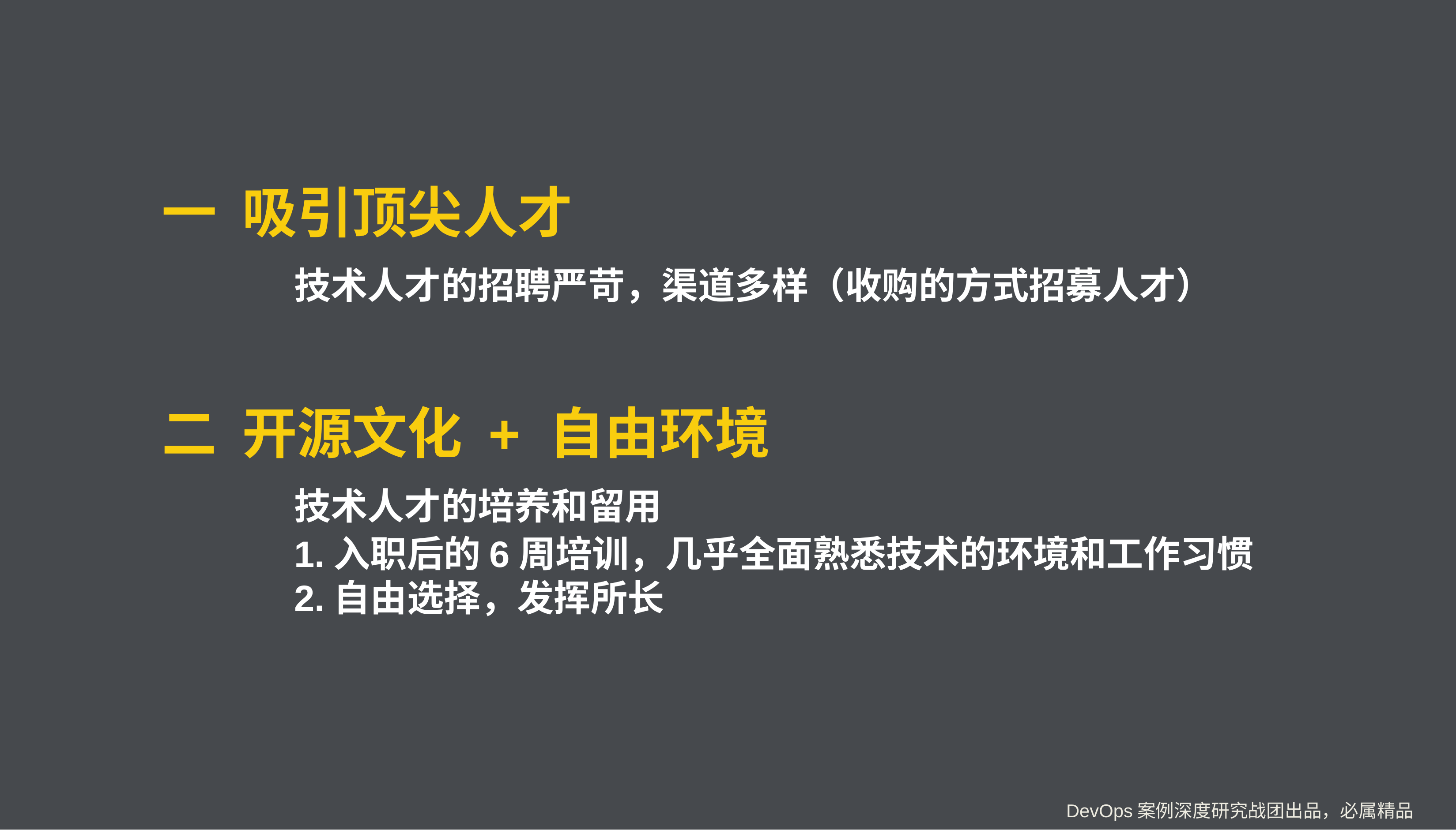

# 一  吸引顶尖人才 技术人才的招聘严苛，渠道多样（收购的方式招募人才） 二  开源文化 + 自由环境 技术人才的培养和留用 1.入职后的6周培训，几乎全面熟悉技术的环境和工作习惯 2.自由选择，发挥所长